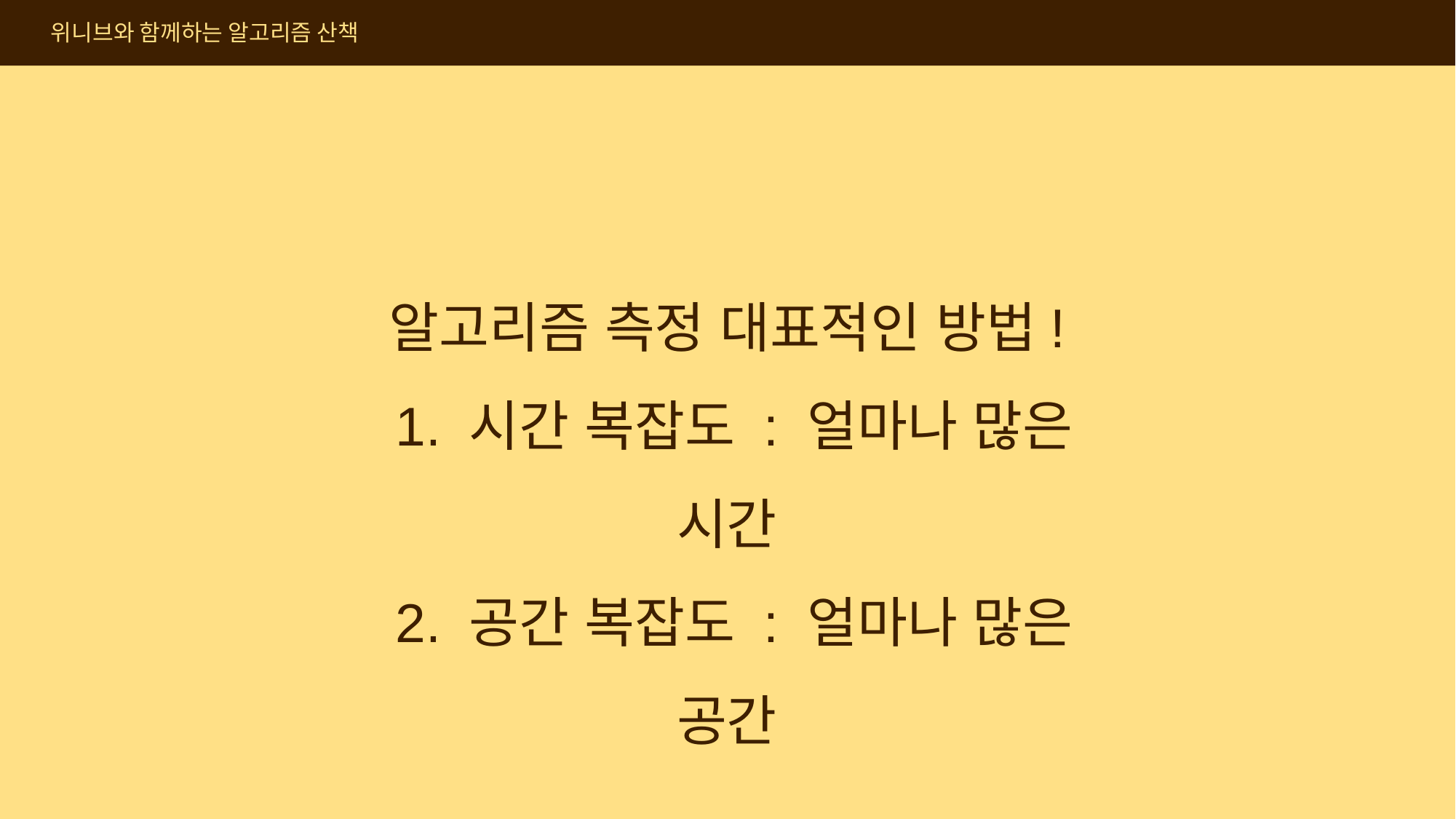

위니브와 함께하는 알고리즘 산책
알고리즘 측정 대표적인 방법!
 1. 시간 복잡도 : 얼마나 많은 시간
 2. 공간 복잡도 : 얼마나 많은 공간